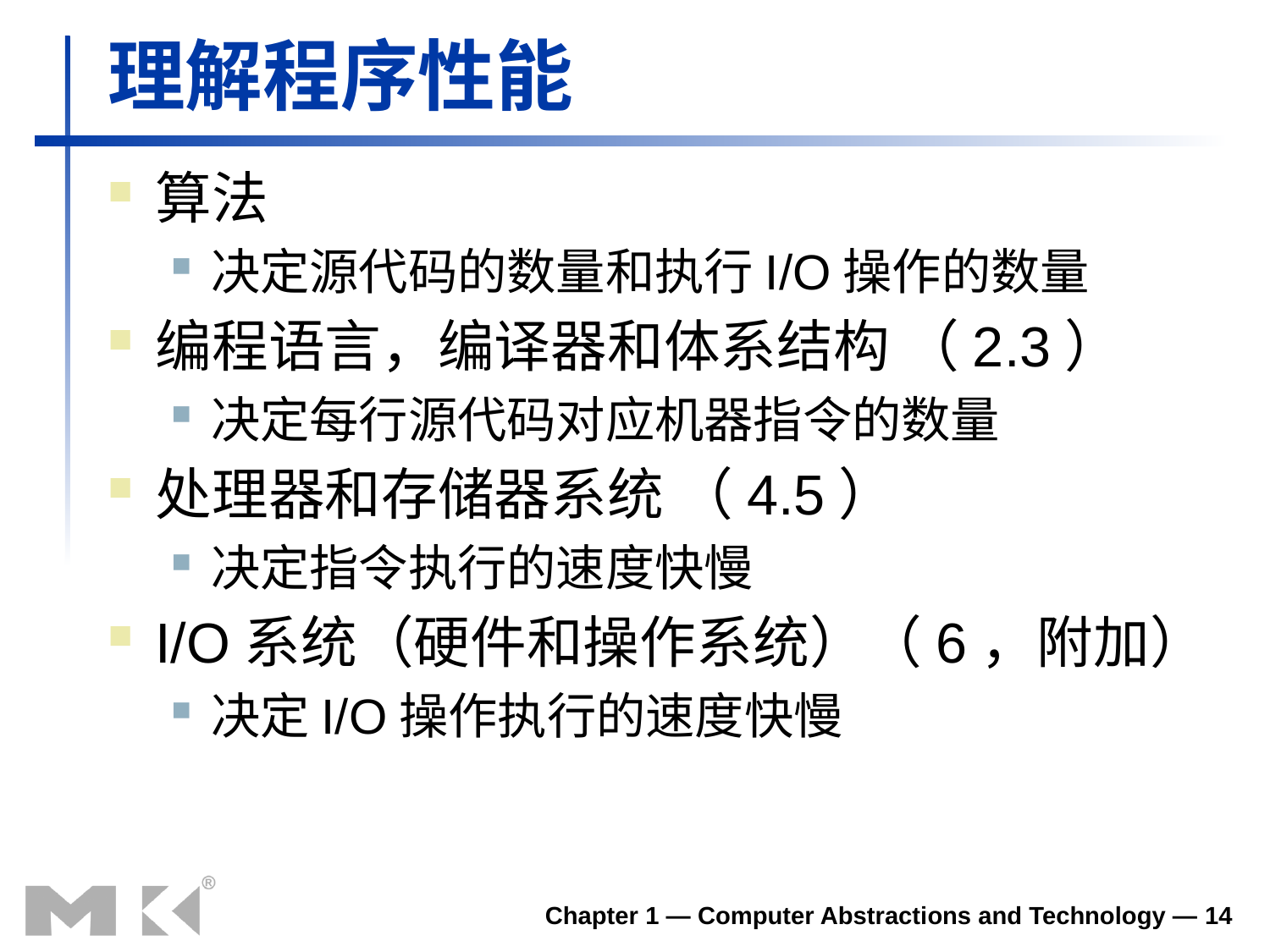

# 理解程序性能
算法
决定源代码的数量和执行I/O操作的数量
编程语言，编译器和体系结构 （2.3）
决定每行源代码对应机器指令的数量
处理器和存储器系统 （4.5）
决定指令执行的速度快慢
I/O系统（硬件和操作系统）（6，附加）
决定I/O操作执行的速度快慢
Chapter 1 — Computer Abstractions and Technology — 14